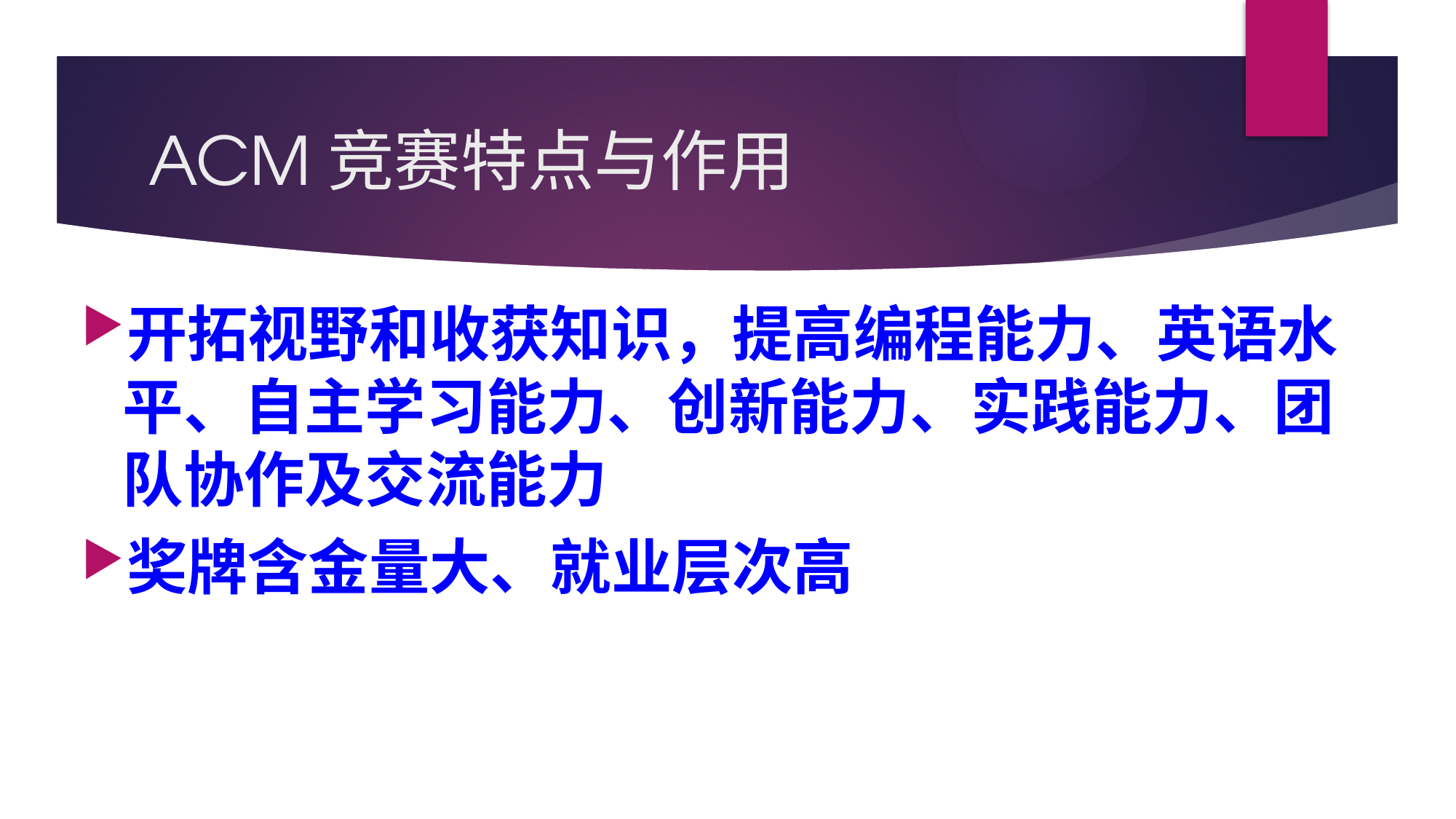

# ACM竞赛特点与作用
开拓视野和收获知识，提高编程能力、英语水平、自主学习能力、创新能力、实践能力、团队协作及交流能力
奖牌含金量大、就业层次高